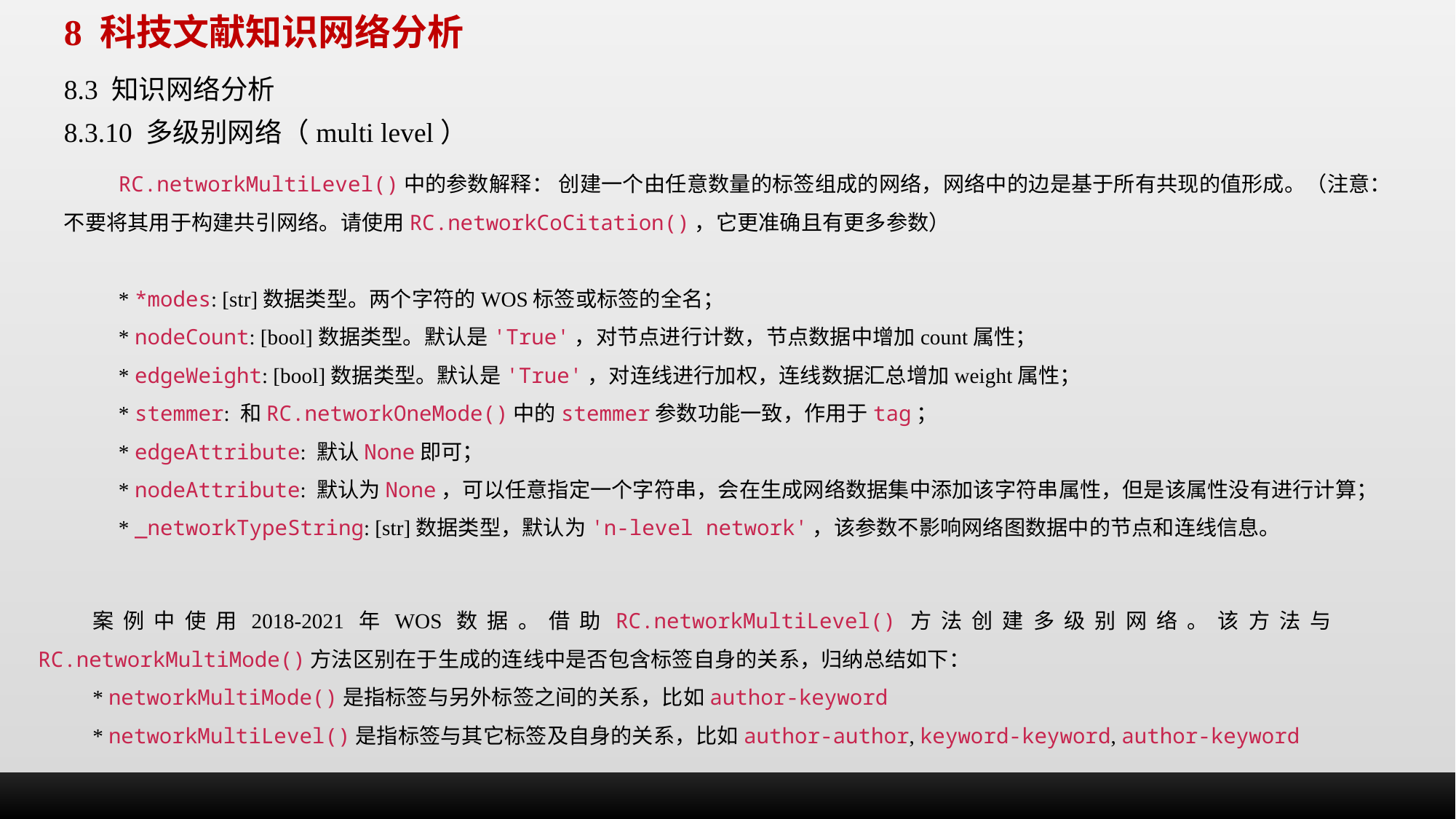

8 科技文献知识网络分析
8.3 知识网络分析
8.3.10 多级别网络（multi level）
RC.networkMultiLevel()中的参数解释： 创建一个由任意数量的标签组成的网络，网络中的边是基于所有共现的值形成。（注意：不要将其用于构建共引网络。请使用RC.networkCoCitation()，它更准确且有更多参数）

* *modes: [str]数据类型。两个字符的WOS标签或标签的全名；
* nodeCount: [bool]数据类型。默认是'True'，对节点进行计数，节点数据中增加count属性；
* edgeWeight: [bool]数据类型。默认是'True'，对连线进行加权，连线数据汇总增加weight属性；
* stemmer: 和RC.networkOneMode()中的stemmer参数功能一致，作用于tag；
* edgeAttribute: 默认None即可；
* nodeAttribute: 默认为None，可以任意指定一个字符串，会在生成网络数据集中添加该字符串属性，但是该属性没有进行计算；
* _networkTypeString: [str]数据类型，默认为'n-level network'，该参数不影响网络图数据中的节点和连线信息。
案例中使用2018-2021年WOS数据。借助RC.networkMultiLevel()方法创建多级别网络。该方法与RC.networkMultiMode()方法区别在于生成的连线中是否包含标签自身的关系，归纳总结如下：
* networkMultiMode()是指标签与另外标签之间的关系，比如author-keyword
* networkMultiLevel()是指标签与其它标签及自身的关系，比如author-author, keyword-keyword, author-keyword